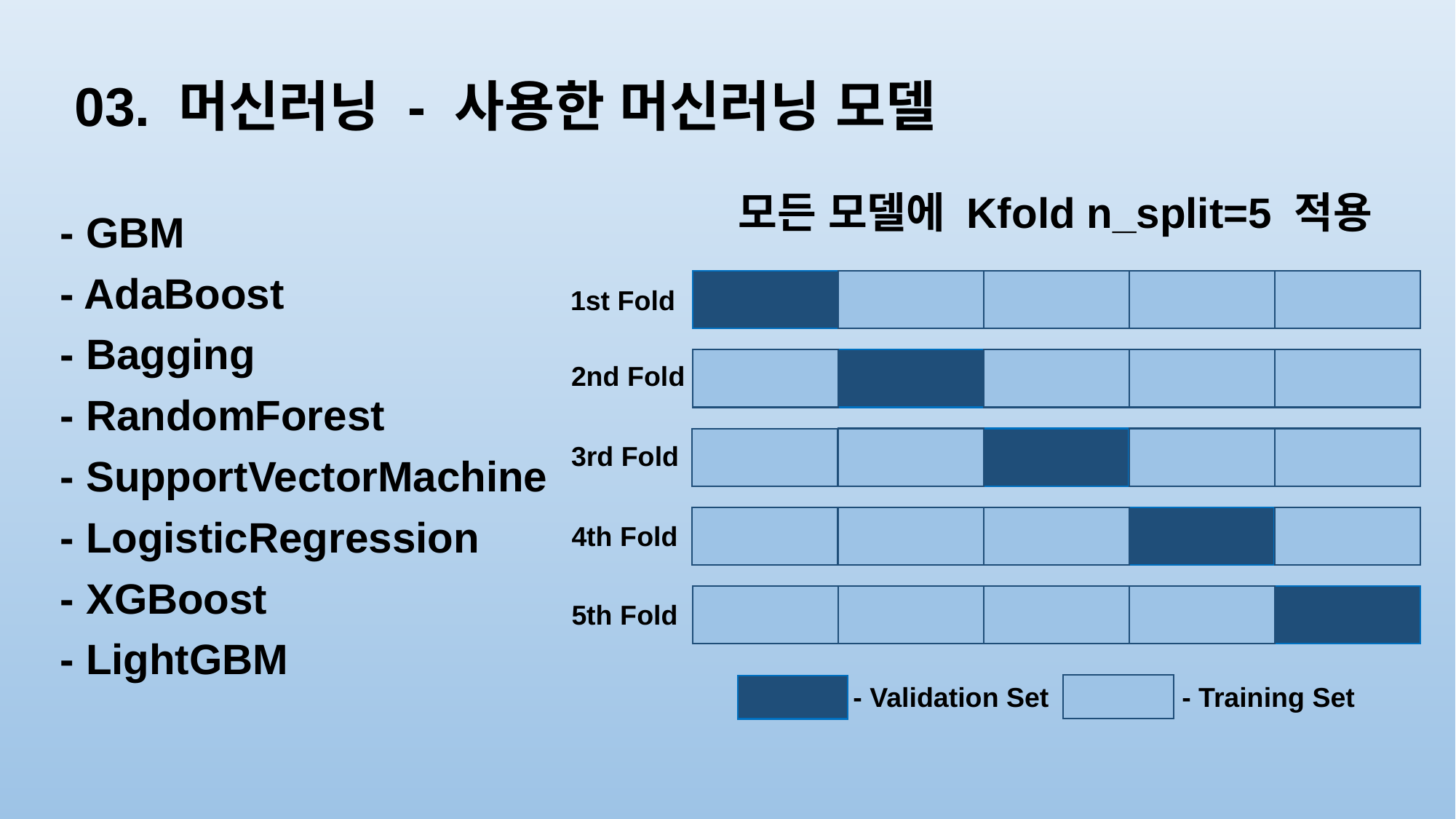

# 03. 머신러닝 - 사용한 머신러닝 모델
모든 모델에 Kfold n_split=5 적용

- GBM
- AdaBoost
- Bagging
- RandomForest
- SupportVectorMachine
- LogisticRegression
- XGBoost
- LightGBM

1st Fold

2nd Fold

3rd Fold

4th Fold

5th Fold
- Training Set
- Validation Set